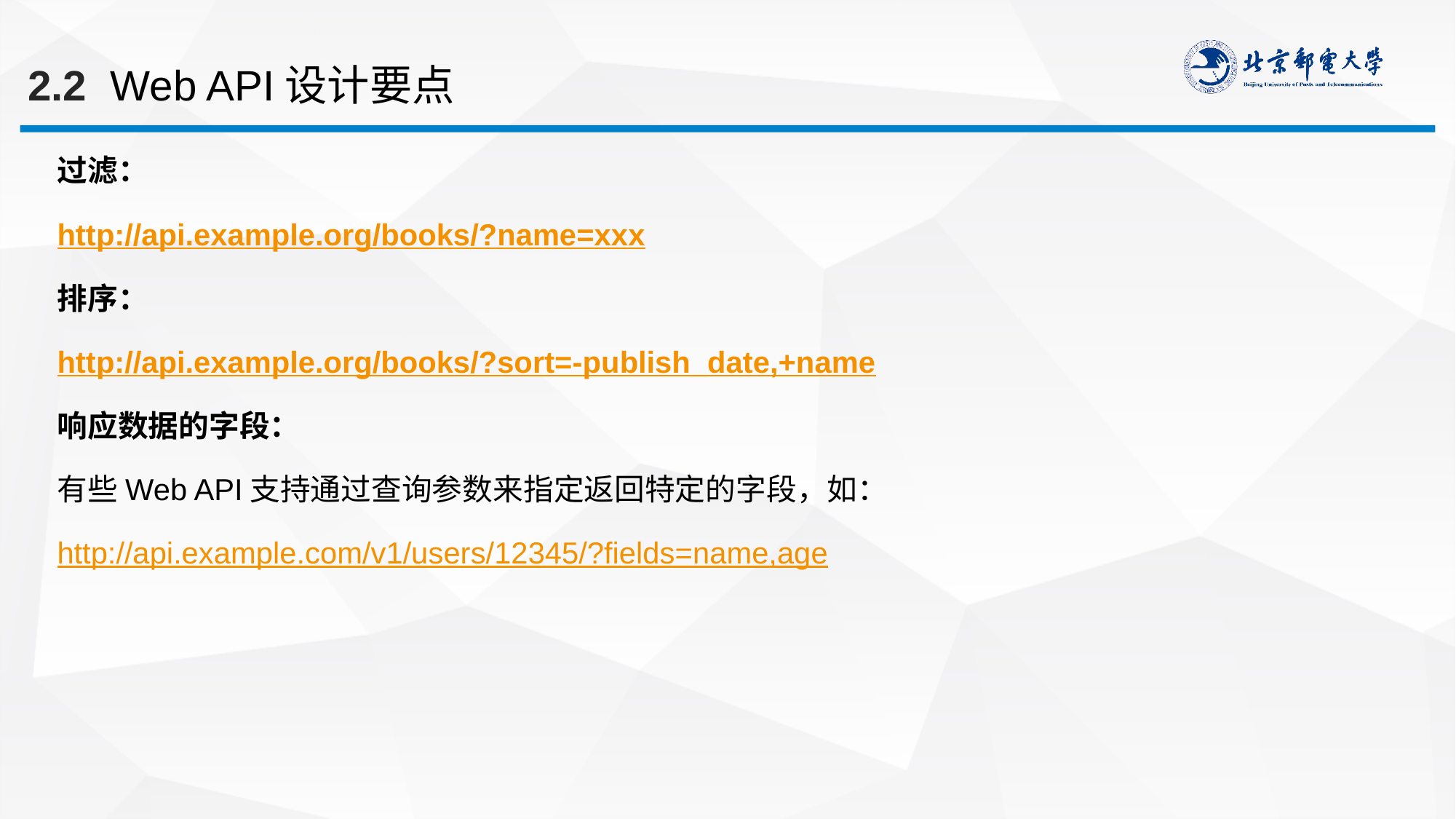

2.2  Web API设计要点

过滤：
http://api.example.org/books/?name=xxx
排序：
http://api.example.org/books/?sort=-publish_date,+name
响应数据的字段：
有些Web API支持通过查询参数来指定返回特定的字段，如：
http://api.example.com/v1/users/12345/?fields=name,age